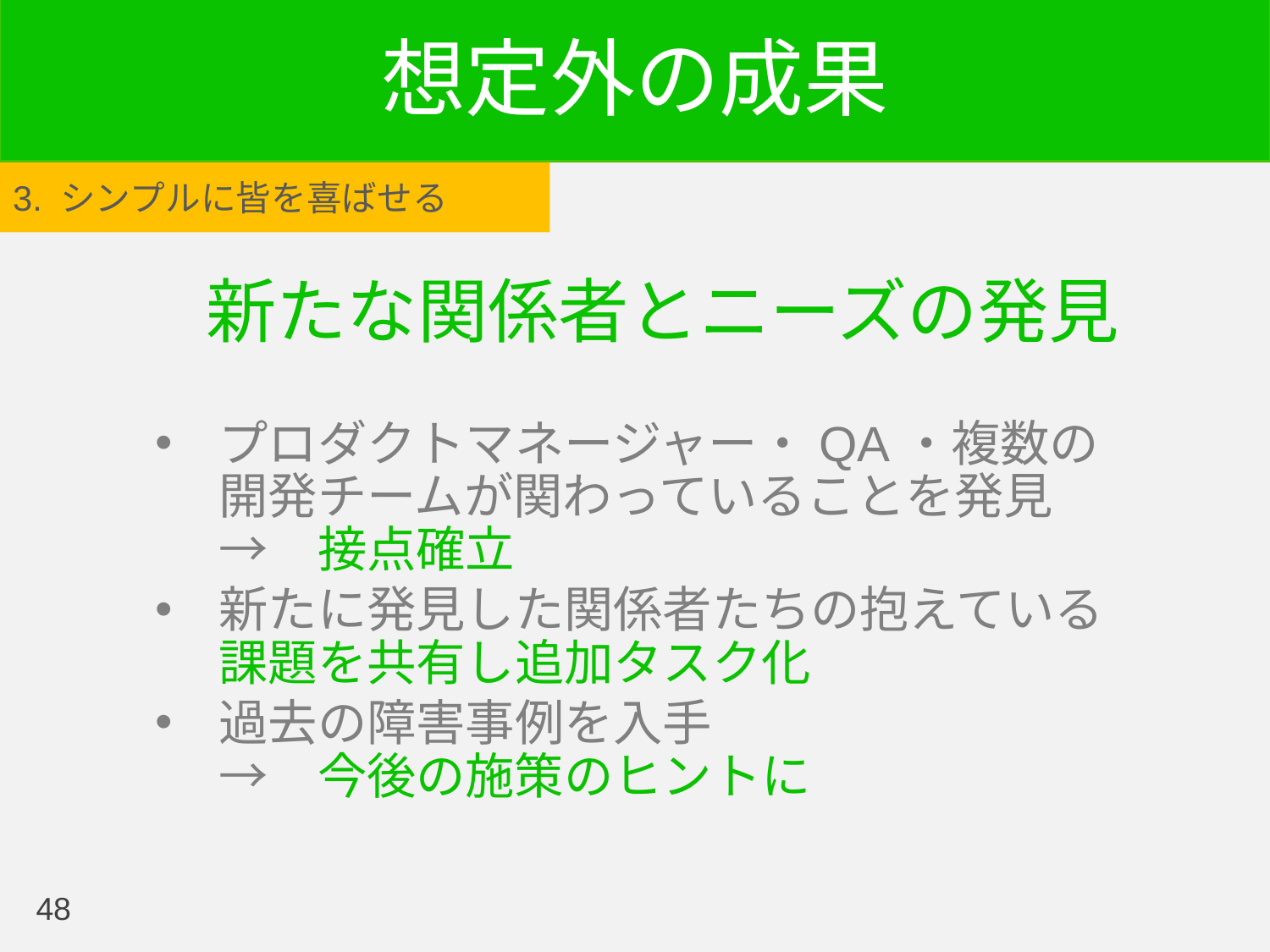

# 想定外の成果
3. シンプルに皆を喜ばせる
新たな関係者とニーズの発見

プロダクトマネージャー・QA・複数の
開発チームが関わっていることを発見
→　接点確立
新たに発見した関係者たちの抱えている
課題を共有し追加タスク化
過去の障害事例を入手
→　今後の施策のヒントに
48